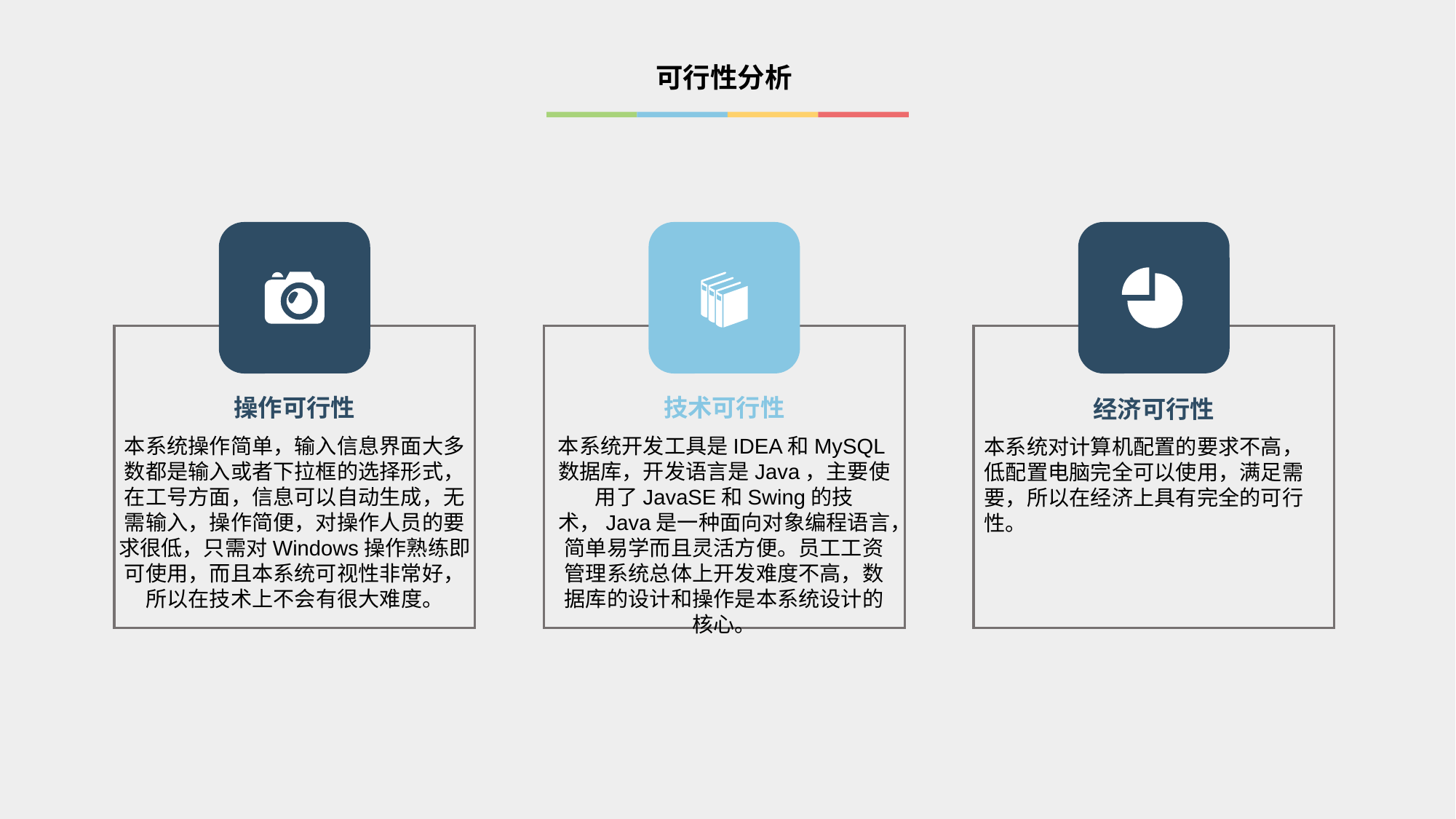

可行性分析

操作可行性
本系统操作简单，输入信息界面大多数都是输入或者下拉框的选择形式，在工号方面，信息可以自动生成，无需输入，操作简便，对操作人员的要求很低，只需对Windows操作熟练即可使用，而且本系统可视性非常好，所以在技术上不会有很大难度。

技术可行性
本系统开发工具是IDEA和MySQL数据库，开发语言是Java，主要使用了JavaSE和Swing的技术，Java是一种面向对象编程语言，简单易学而且灵活方便。员工工资管理系统总体上开发难度不高，数据库的设计和操作是本系统设计的核心。

经济可行性
本系统对计算机配置的要求不高，低配置电脑完全可以使用，满足需要，所以在经济上具有完全的可行性。